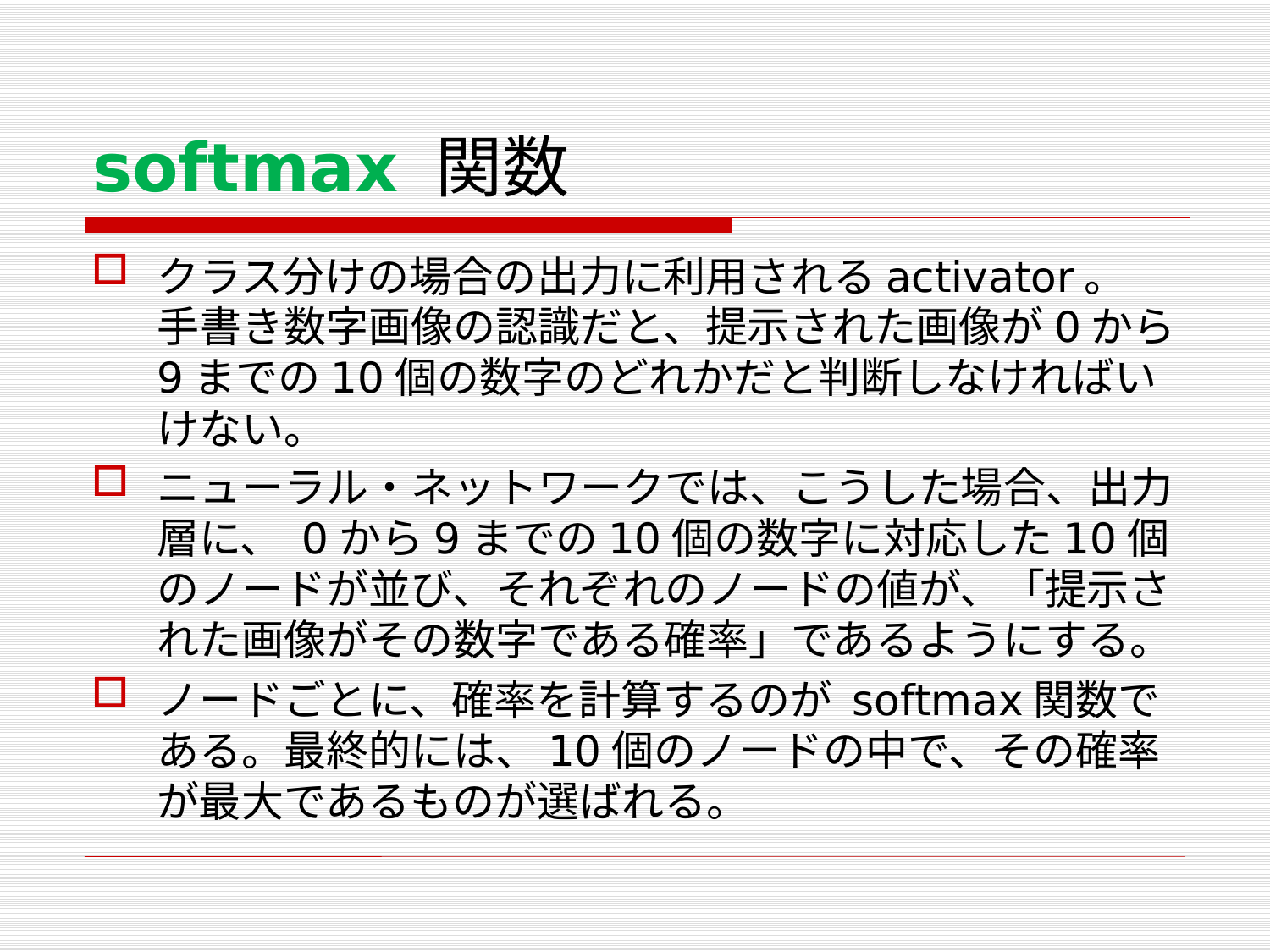

# softmax 関数
クラス分けの場合の出力に利用されるactivator。
手書き数字画像の認識だと、提示された画像が0から9までの10個の数字のどれかだと判断しなければいけない。
ニューラル・ネットワークでは、こうした場合、出力層に、 0から9までの10個の数字に対応した10個のノードが並び、それぞれのノードの値が、「提示された画像がその数字である確率」であるようにする。
ノードごとに、確率を計算するのが softmax関数である。最終的には、10個のノードの中で、その確率が最大であるものが選ばれる。